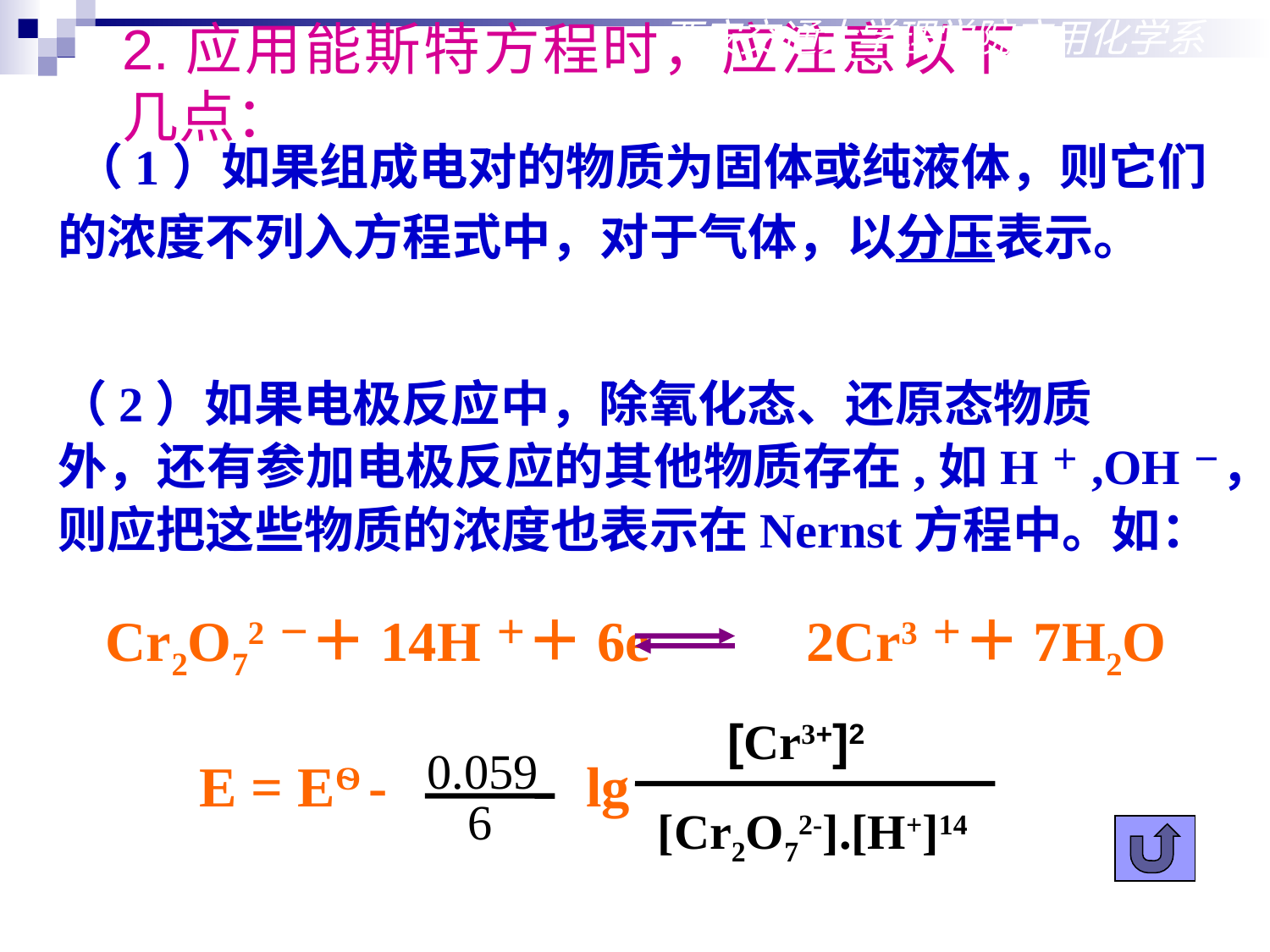

西安交通大学理学院应用化学系
2.应用能斯特方程时，应注意以下几点：
 （1）如果组成电对的物质为固体或纯液体，则它们
的浓度不列入方程式中，对于气体，以分压表示。

（2）如果电极反应中，除氧化态、还原态物质
外，还有参加电极反应的其他物质存在,如H＋,OH－，
则应把这些物质的浓度也表示在Nernst方程中。如：

	Cr2O72－＋14H＋＋6e           2Cr3＋＋7H2O

          E = EѲ -              lg

[Cr3+]2
0.059

6
[Cr2O72-].[H+]14